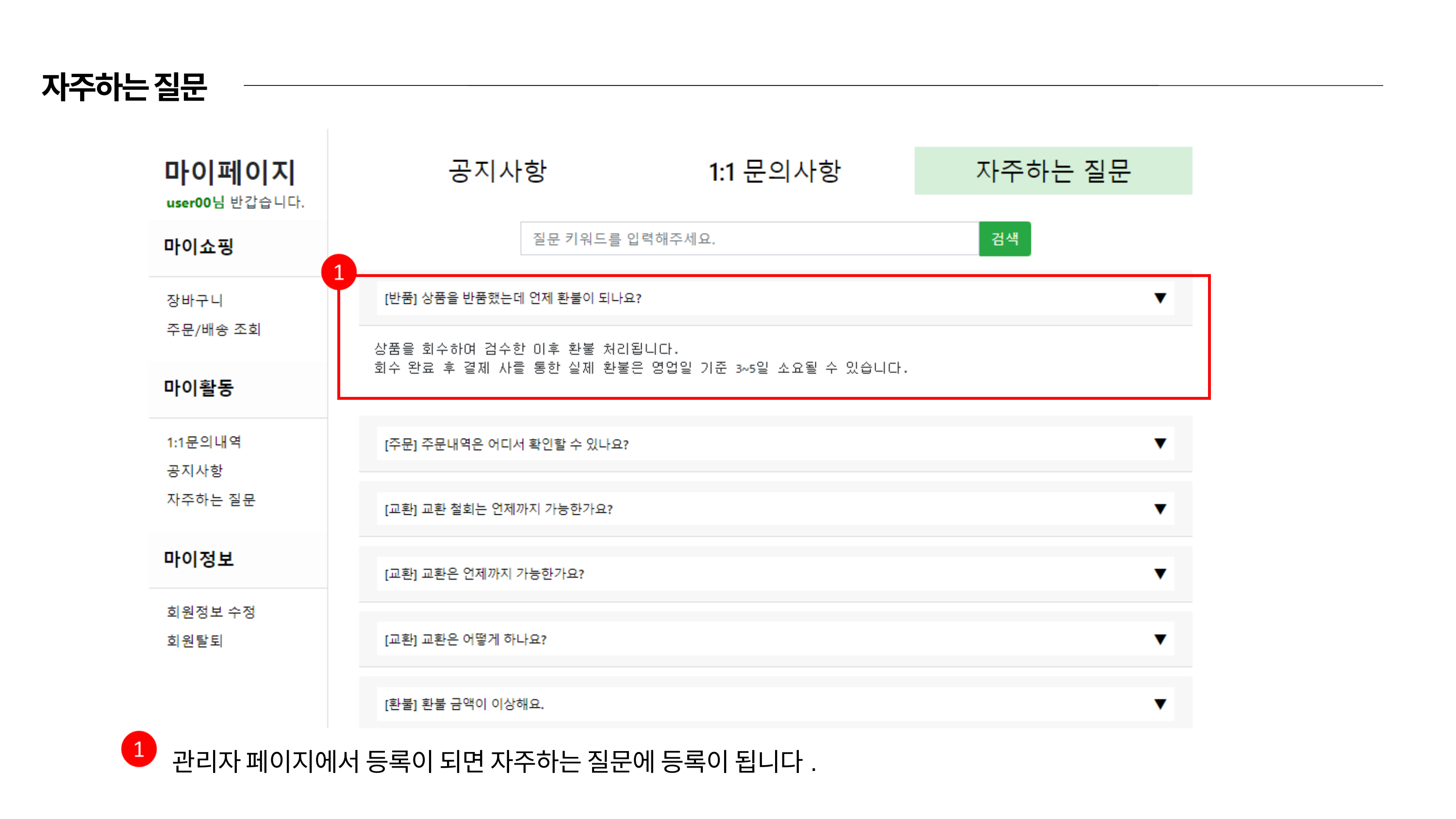

자주하는 질문

관리자 페이지에서 등록이 되면 자주하는 질문에 등록이 됩니다.